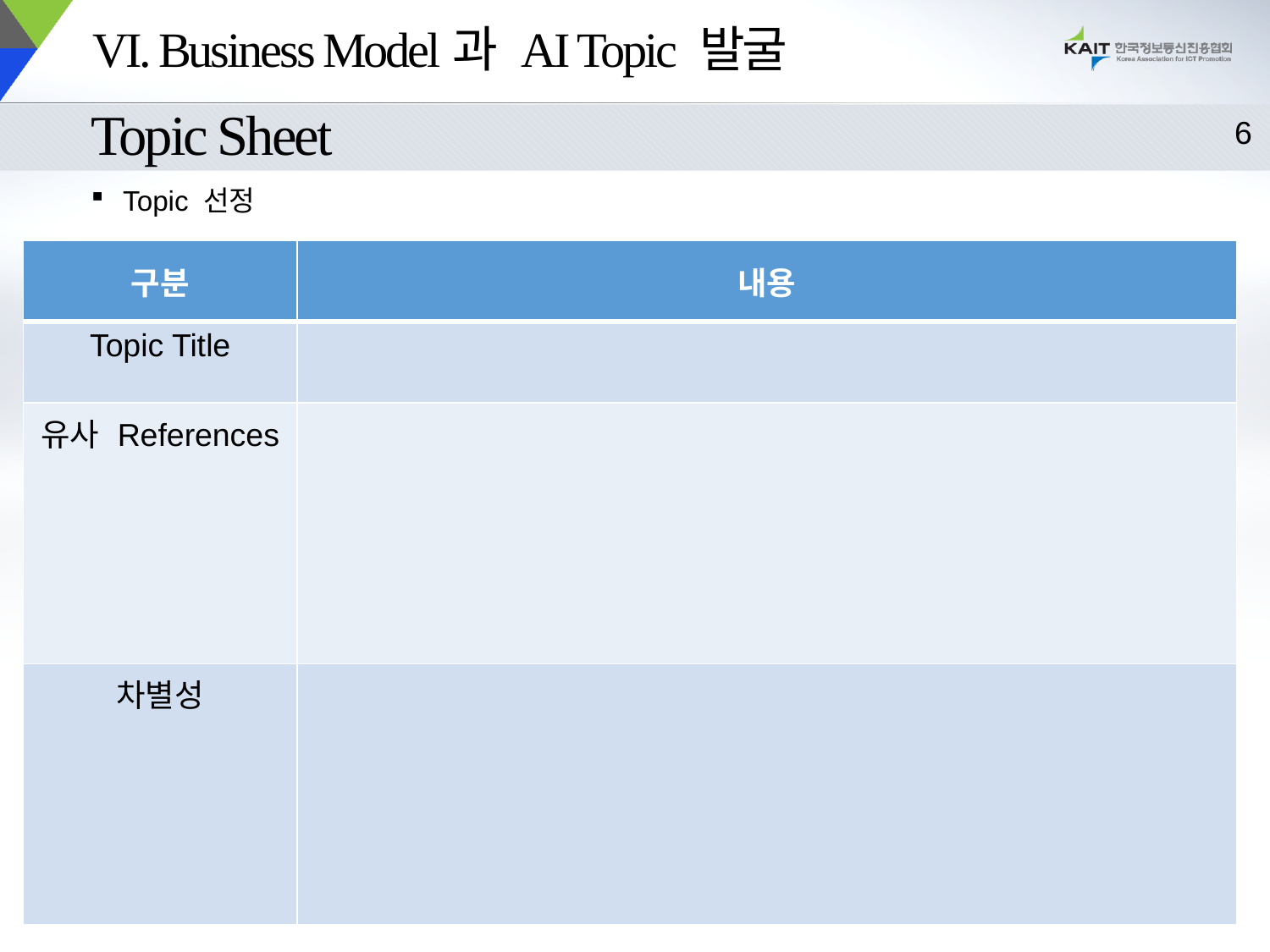

# VI. Business Model과 AI Topic 발굴
Topic Sheet
6
Topic 선정
| 구분 | 내용 |
| --- | --- |
| Topic Title |  |
| 유사 References |  |
| 차별성 |  |